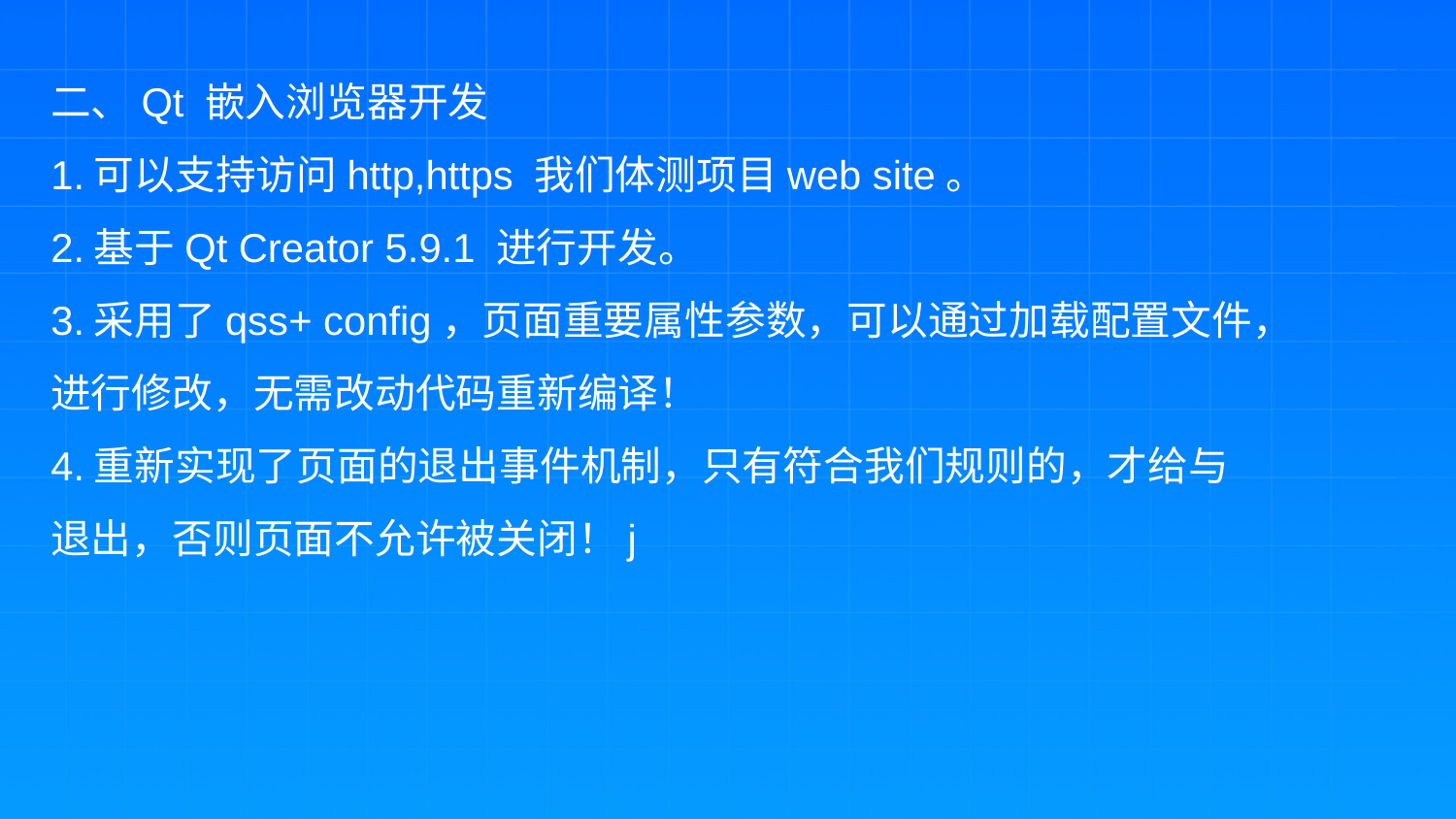

二、Qt 嵌入浏览器开发
1.可以支持访问http,https 我们体测项目web site。
2.基于Qt Creator 5.9.1 进行开发。
3.采用了qss+ config，页面重要属性参数，可以通过加载配置文件，进行修改，无需改动代码重新编译！
4.重新实现了页面的退出事件机制，只有符合我们规则的，才给与退出，否则页面不允许被关闭！j